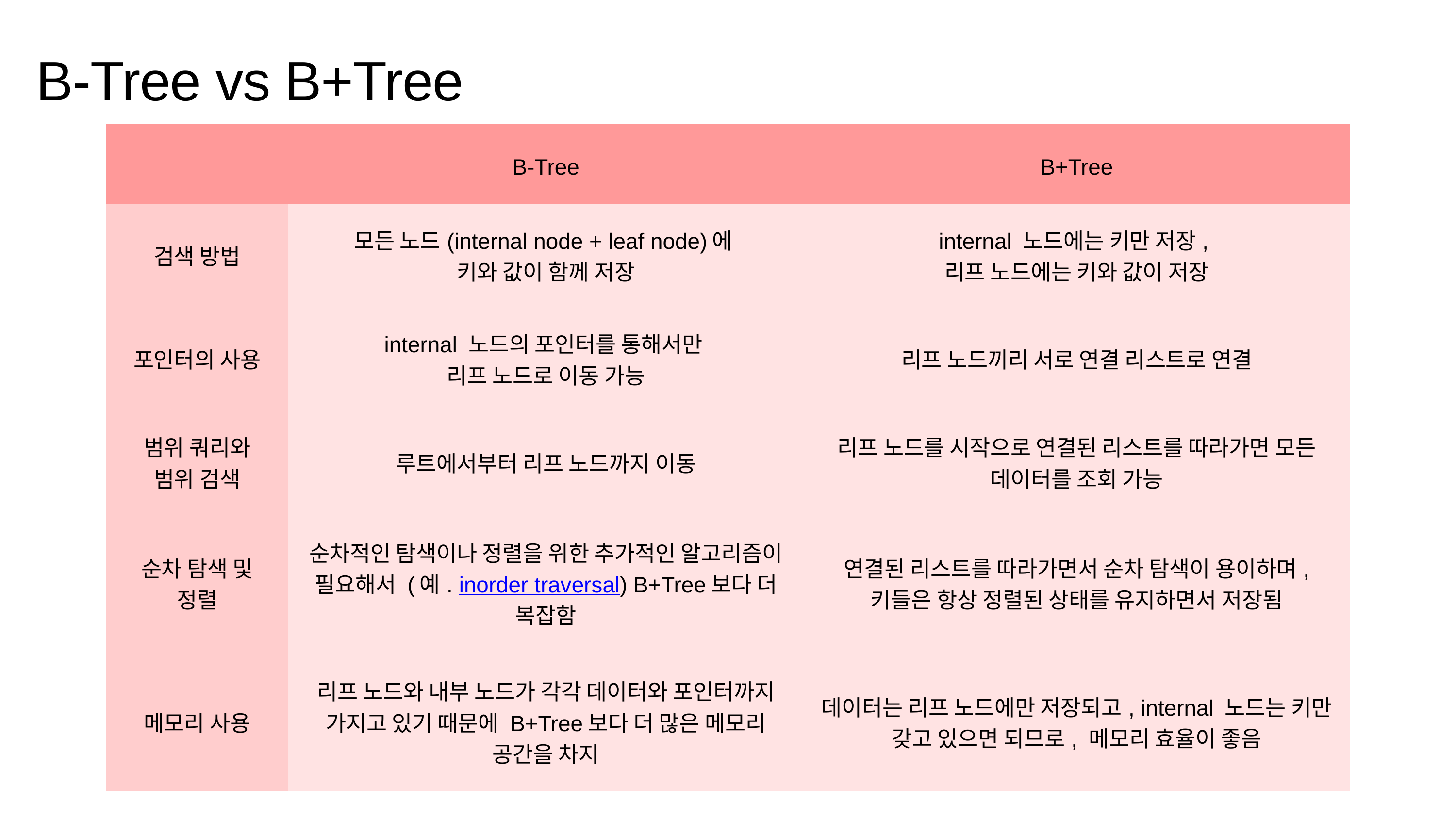

B-Tree vs B+Tree
|  | B-Tree | B+Tree |
| --- | --- | --- |
| 검색 방법 | 모든 노드(internal node + leaf node)에 키와 값이 함께 저장 | internal 노드에는 키만 저장, 리프 노드에는 키와 값이 저장 |
| 포인터의 사용 | internal 노드의 포인터를 통해서만 리프 노드로 이동 가능 | 리프 노드끼리 서로 연결 리스트로 연결 |
| 범위 쿼리와 범위 검색 | 루트에서부터 리프 노드까지 이동 | 리프 노드를 시작으로 연결된 리스트를 따라가면 모든 데이터를 조회 가능 |
| 순차 탐색 및 정렬 | 순차적인 탐색이나 정렬을 위한 추가적인 알고리즘이 필요해서 (예. inorder traversal) B+Tree보다 더 복잡함 | 연결된 리스트를 따라가면서 순차 탐색이 용이하며, 키들은 항상 정렬된 상태를 유지하면서 저장됨 |
| 메모리 사용 | 리프 노드와 내부 노드가 각각 데이터와 포인터까지 가지고 있기 때문에 B+Tree보다 더 많은 메모리 공간을 차지 | 데이터는 리프 노드에만 저장되고, internal 노드는 키만 갖고 있으면 되므로, 메모리 효율이 좋음 |